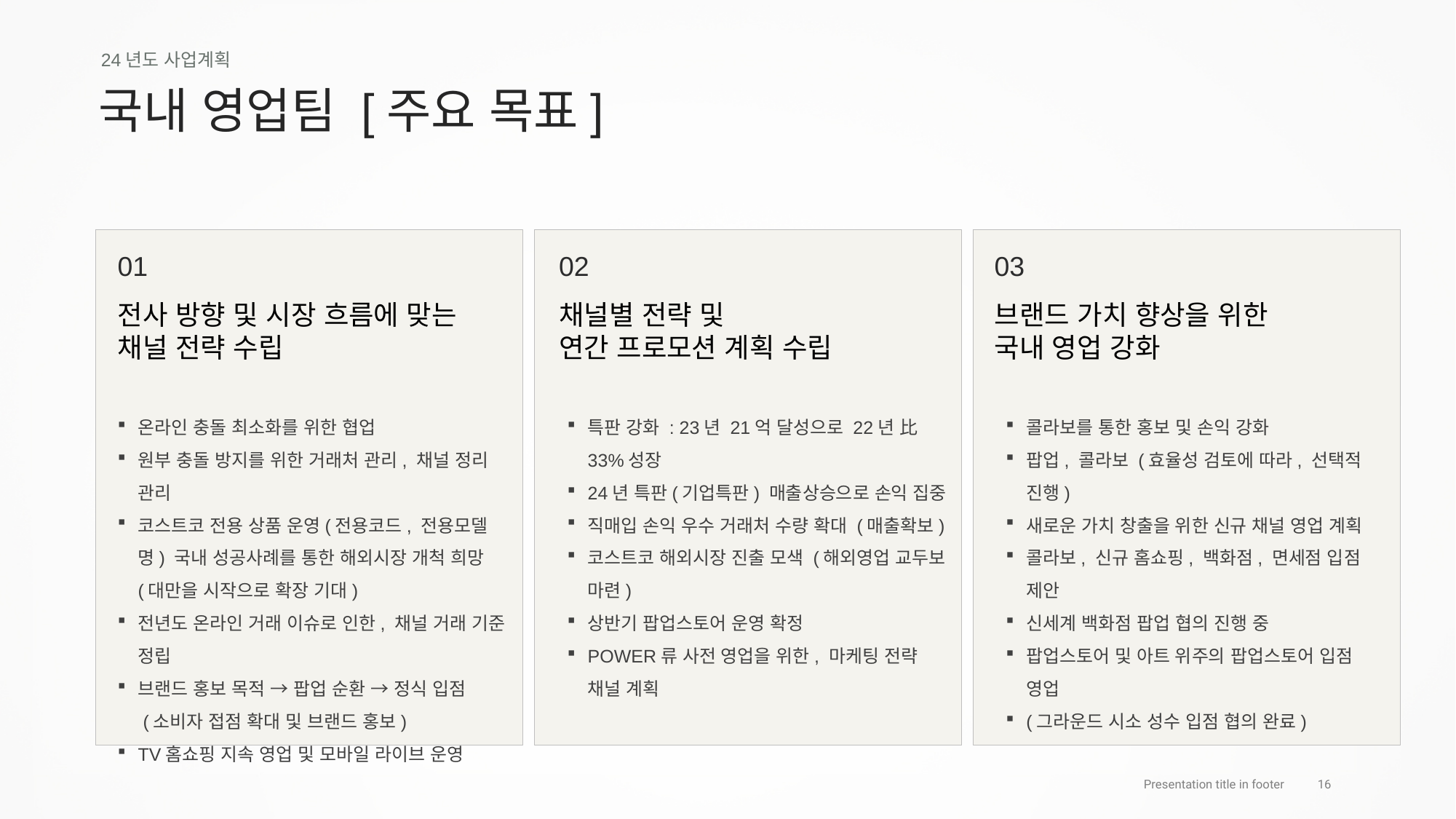

24년도 사업계획
국내 영업팀 [주요 목표]

01
02
03
전사 방향 및 시장 흐름에 맞는
채널 전략 수립
채널별 전략 및
연간 프로모션 계획 수립
브랜드 가치 향상을 위한
국내 영업 강화
온라인 충돌 최소화를 위한 협업
원부 충돌 방지를 위한 거래처 관리, 채널 정리 관리
코스트코 전용 상품 운영(전용코드, 전용모델명) 국내 성공사례를 통한 해외시장 개척 희망(대만을 시작으로 확장 기대)
전년도 온라인 거래 이슈로 인한, 채널 거래 기준 정립
브랜드 홍보 목적 → 팝업 순환 → 정식 입점
     (소비자 접점 확대 및 브랜드 홍보)
TV홈쇼핑 지속 영업 및 모바일 라이브 운영
콜라보를 통한 홍보 및 손익 강화
팝업, 콜라보 (효율성 검토에 따라, 선택적 진행)
새로운 가치 창출을 위한 신규 채널 영업 계획
콜라보, 신규 홈쇼핑, 백화점, 면세점 입점 제안
신세계 백화점 팝업 협의 진행 중
팝업스토어 및 아트 위주의 팝업스토어 입점 영업
(그라운드 시소 성수 입점 협의 완료)
특판 강화 : 23년 21억 달성으로 22년 比 33%성장
24년 특판(기업특판) 매출상승으로 손익 집중
직매입 손익 우수 거래처 수량 확대 (매출확보)
코스트코 해외시장 진출 모색 (해외영업 교두보 마련)
상반기 팝업스토어 운영 확정
POWER류 사전 영업을 위한, 마케팅 전략 채널 계획